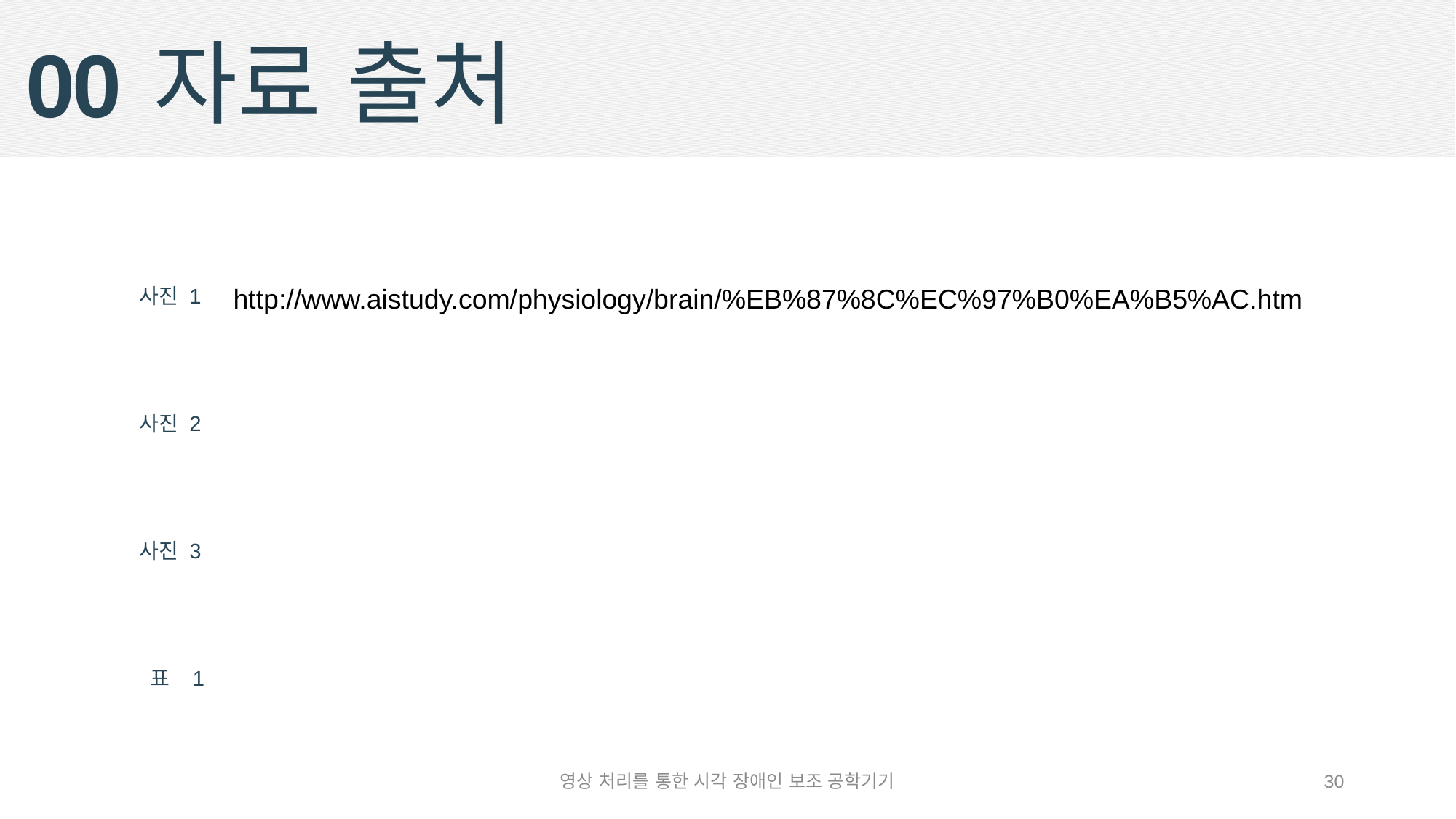

자료 출처
00
http://www.aistudy.com/physiology/brain/%EB%87%8C%EC%97%B0%EA%B5%AC.htm
사진 1

사진 2

사진 3

 표   1
영상 처리를 통한 시각 장애인 보조 공학기기
30